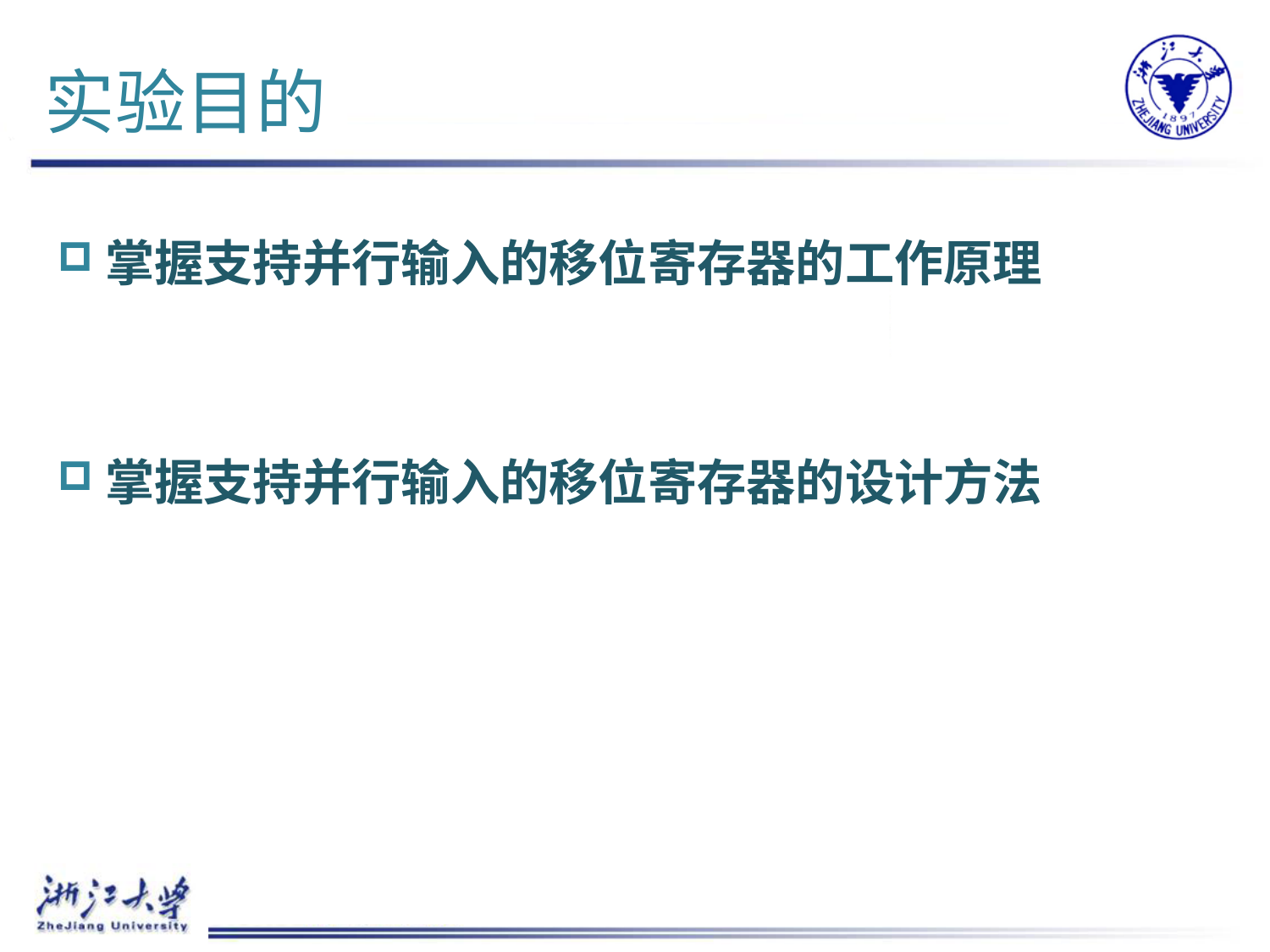

# 实验目的
掌握支持并行输入的移位寄存器的工作原理

掌握支持并行输入的移位寄存器的设计方法